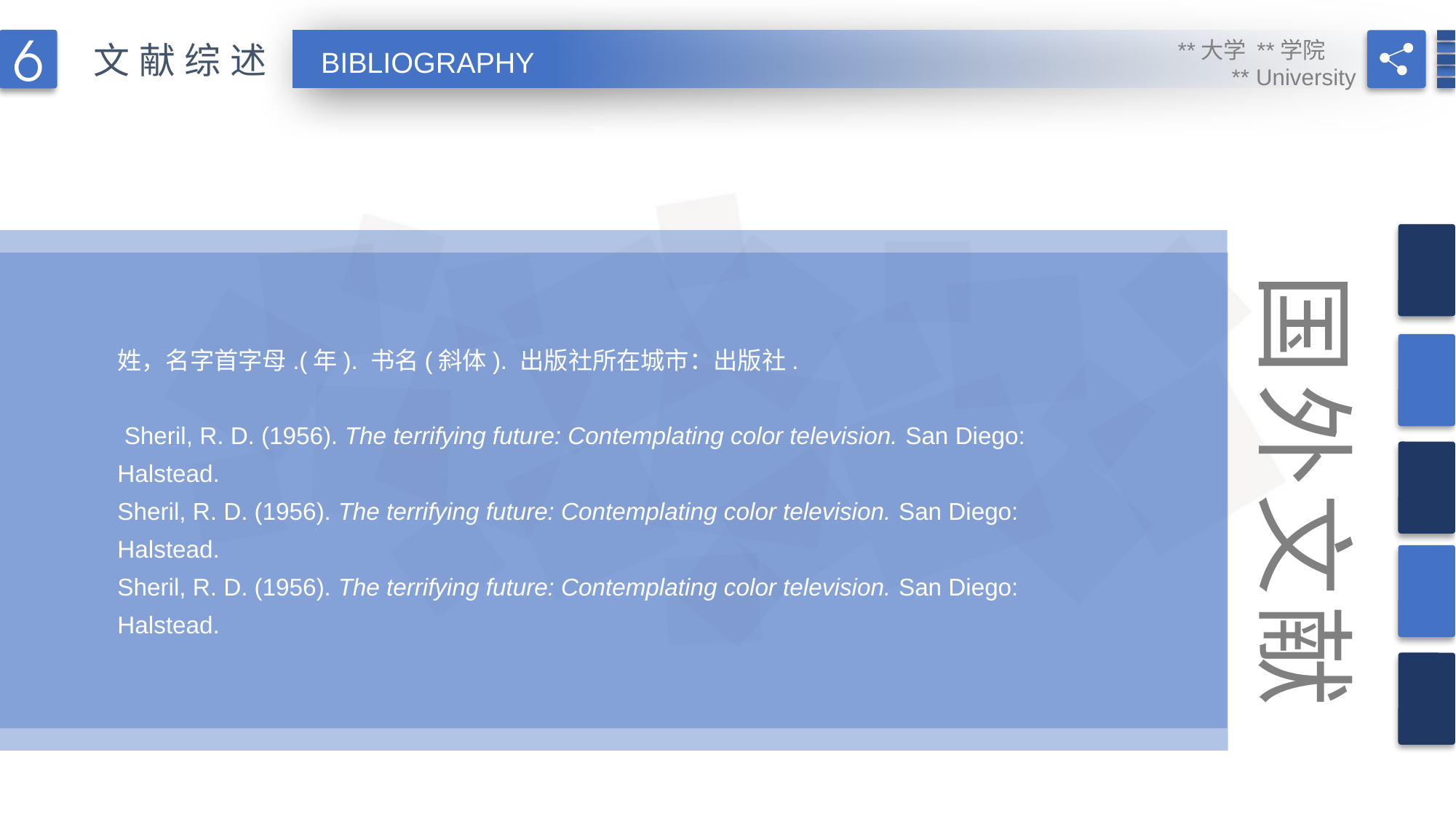

6
**大学 **学院
** University

文献综述
BIBLIOGRAPHY

国外文献
姓，名字首字母.(年). 书名(斜体). 出版社所在城市：出版社.

 Sheril, R. D. (1956). The terrifying future: Contemplating color television. San Diego: Halstead.
Sheril, R. D. (1956). The terrifying future: Contemplating color television. San Diego: Halstead.
Sheril, R. D. (1956). The terrifying future: Contemplating color television. San Diego: Halstead.